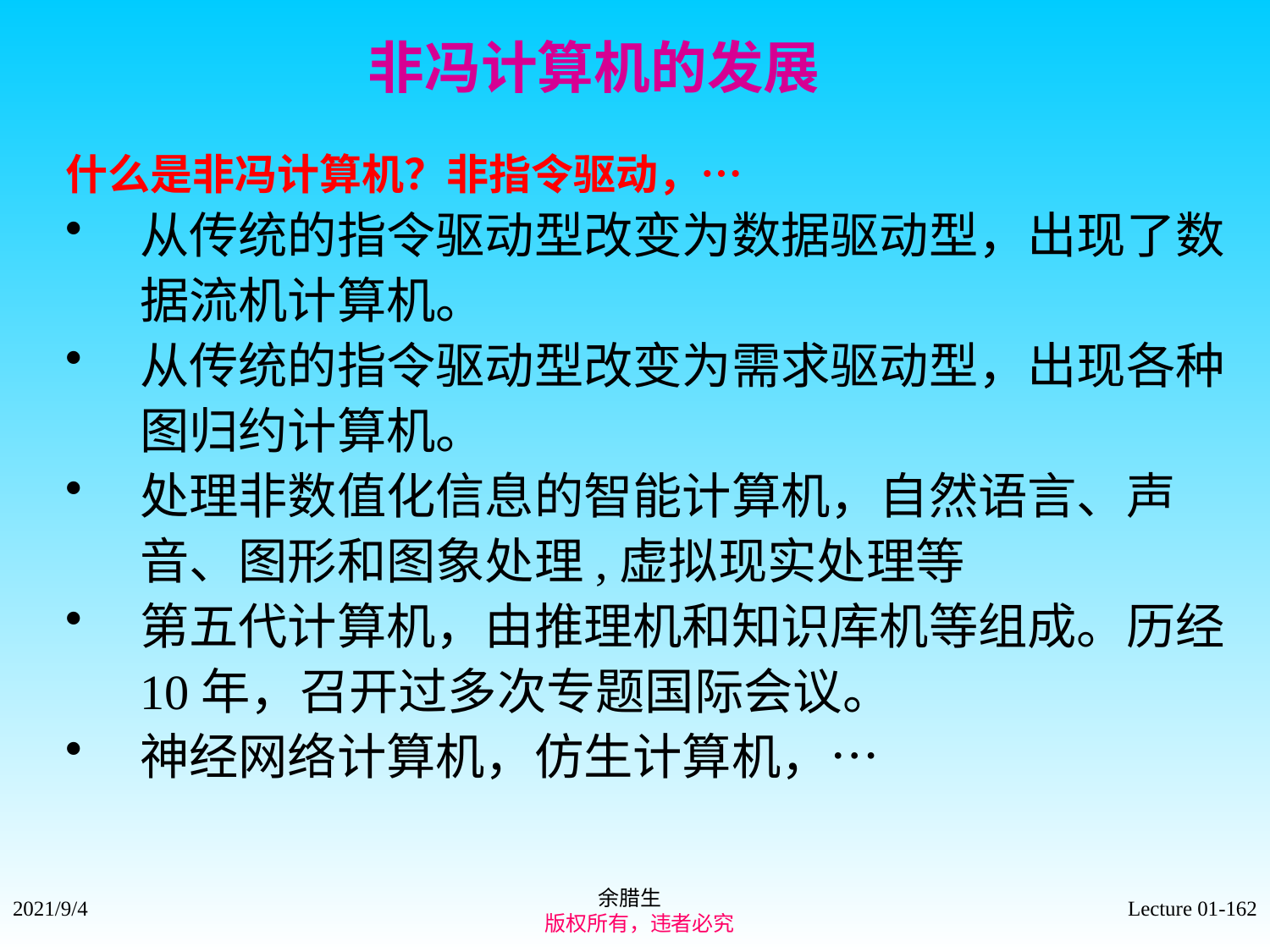

非冯计算机的发展
什么是非冯计算机？非指令驱动，…
从传统的指令驱动型改变为数据驱动型，出现了数据流机计算机。
从传统的指令驱动型改变为需求驱动型，出现各种图归约计算机。
处理非数值化信息的智能计算机，自然语言、声音、图形和图象处理,虚拟现实处理等
第五代计算机，由推理机和知识库机等组成。历经10年，召开过多次专题国际会议。
神经网络计算机，仿生计算机，…
余腊生
 版权所有，违者必究
2021/9/4
Lecture 01-162